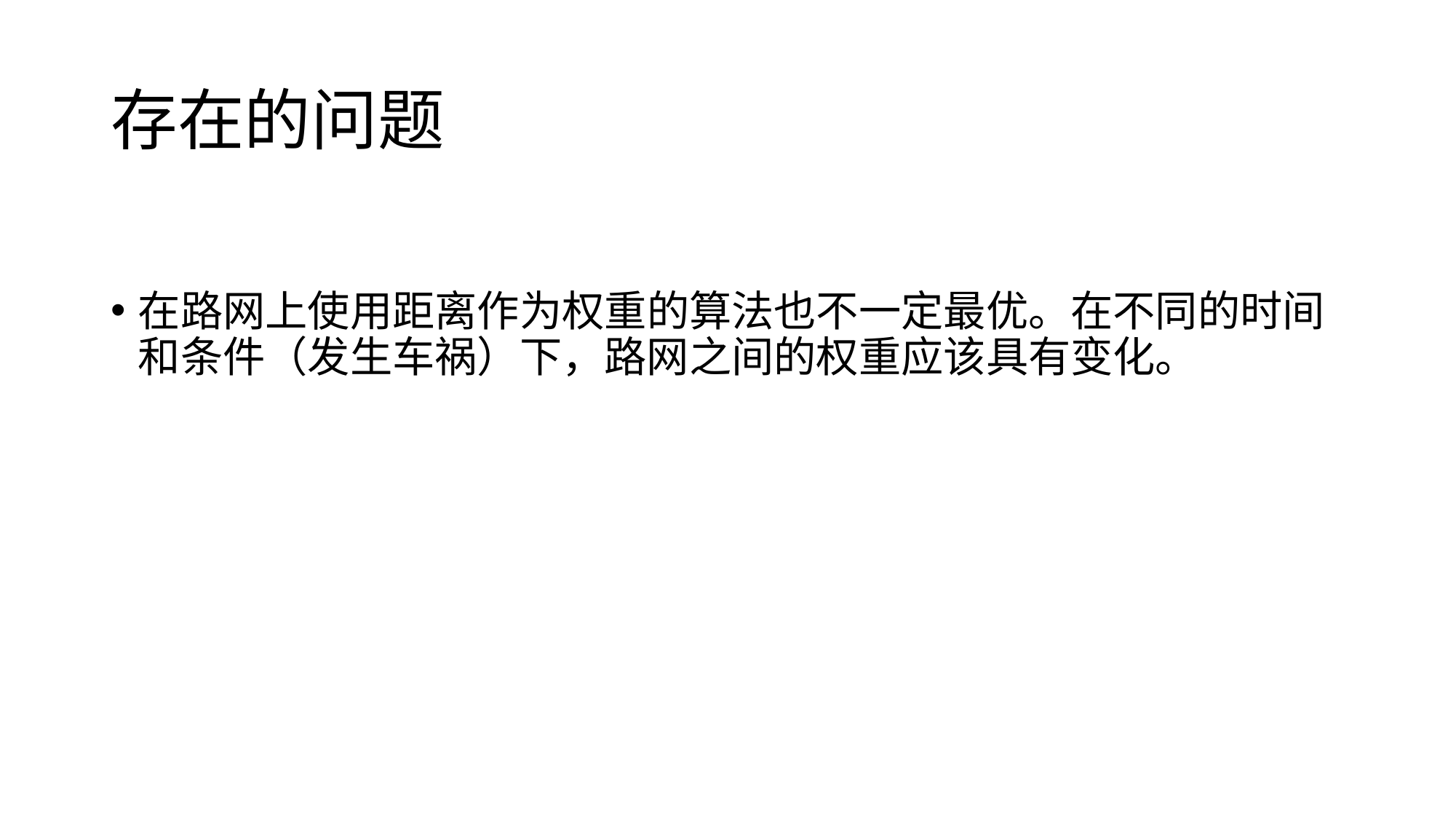

# 存在的问题

在路网上使用距离作为权重的算法也不一定最优。在不同的时间和条件（发生车祸）下，路网之间的权重应该具有变化。